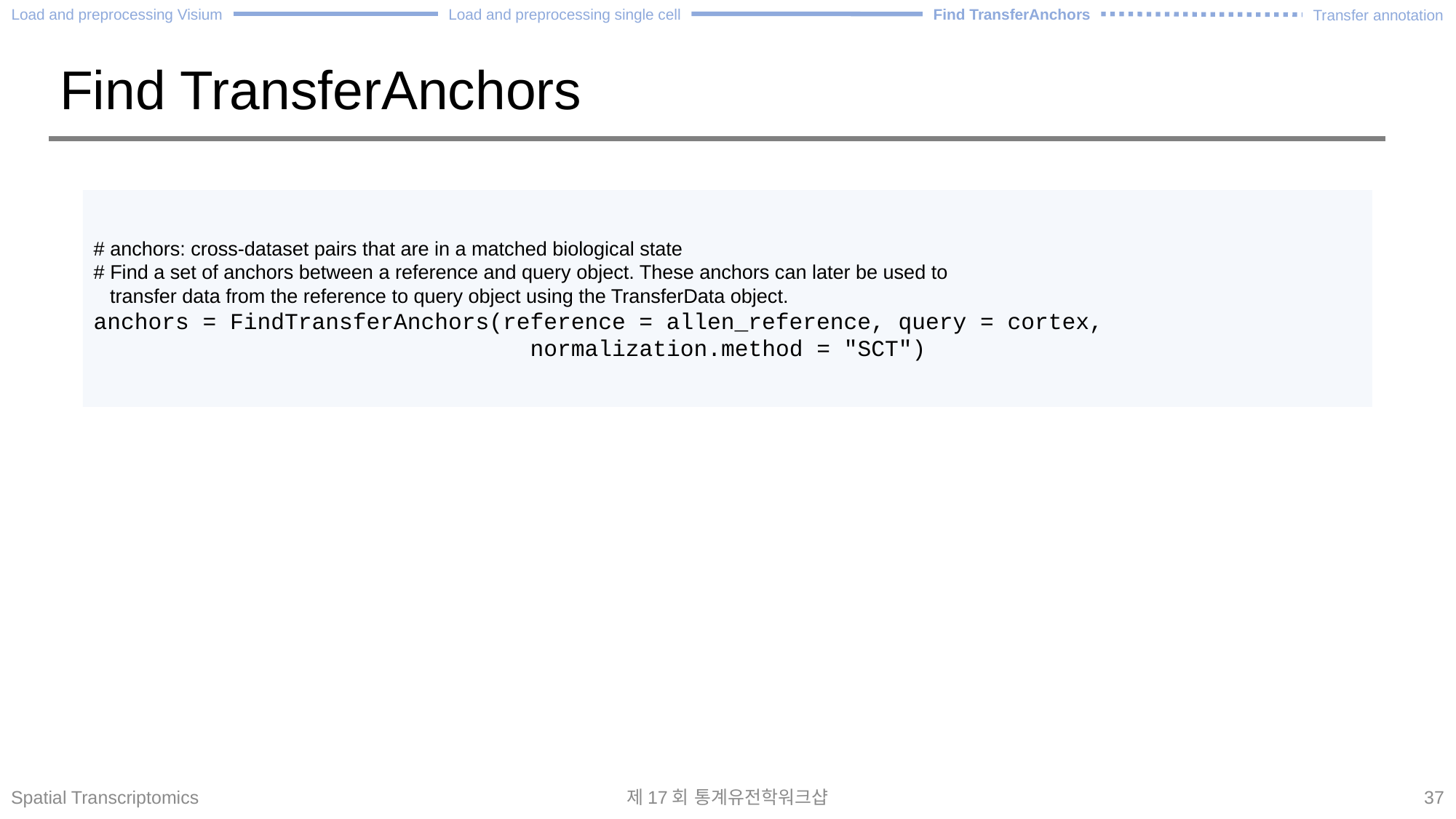

Load and preprocessing single cell
Load and preprocessing Visium
Find TransferAnchors
Transfer annotation
# Find TransferAnchors
# anchors: cross-dataset pairs that are in a matched biological state
# Find a set of anchors between a reference and query object. These anchors can later be used to
   transfer data from the reference to query object using the TransferData object.
anchors = FindTransferAnchors(reference = allen_reference, query = cortex, 						normalization.method = "SCT")
Spatial Transcriptomics
제17회 통계유전학워크샵
37